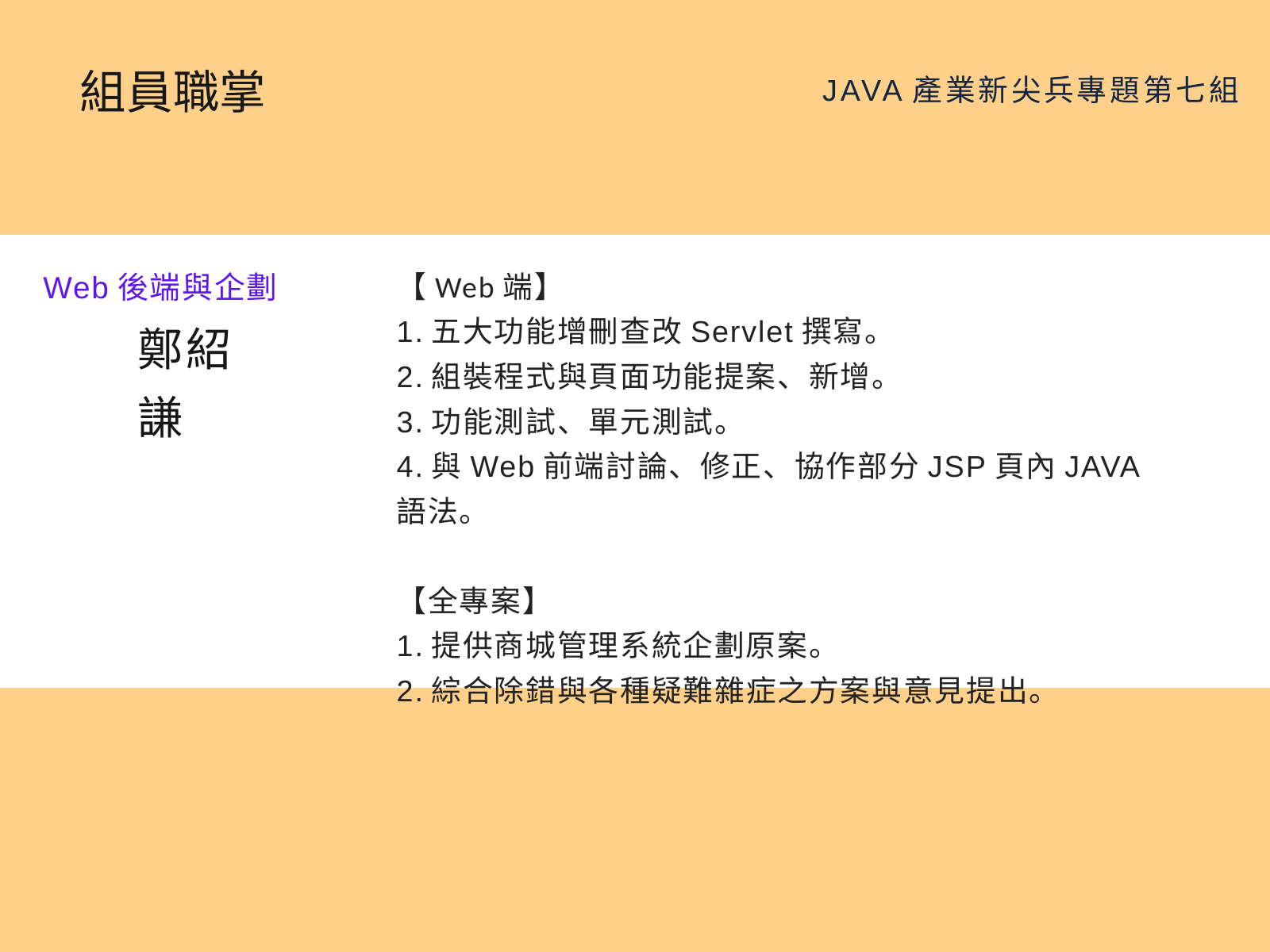

組員職掌
JAVA產業新尖兵專題第七組

Web後端與企劃
【Web端】
1.五大功能增刪查改Servlet撰寫。
2.組裝程式與頁面功能提案、新增。
3.功能測試、單元測試。
4.與Web前端討論、修正、協作部分JSP頁內JAVA語法。

【全專案】
1.提供商城管理系統企劃原案。
2.綜合除錯與各種疑難雜症之方案與意見提出。
鄭紹謙